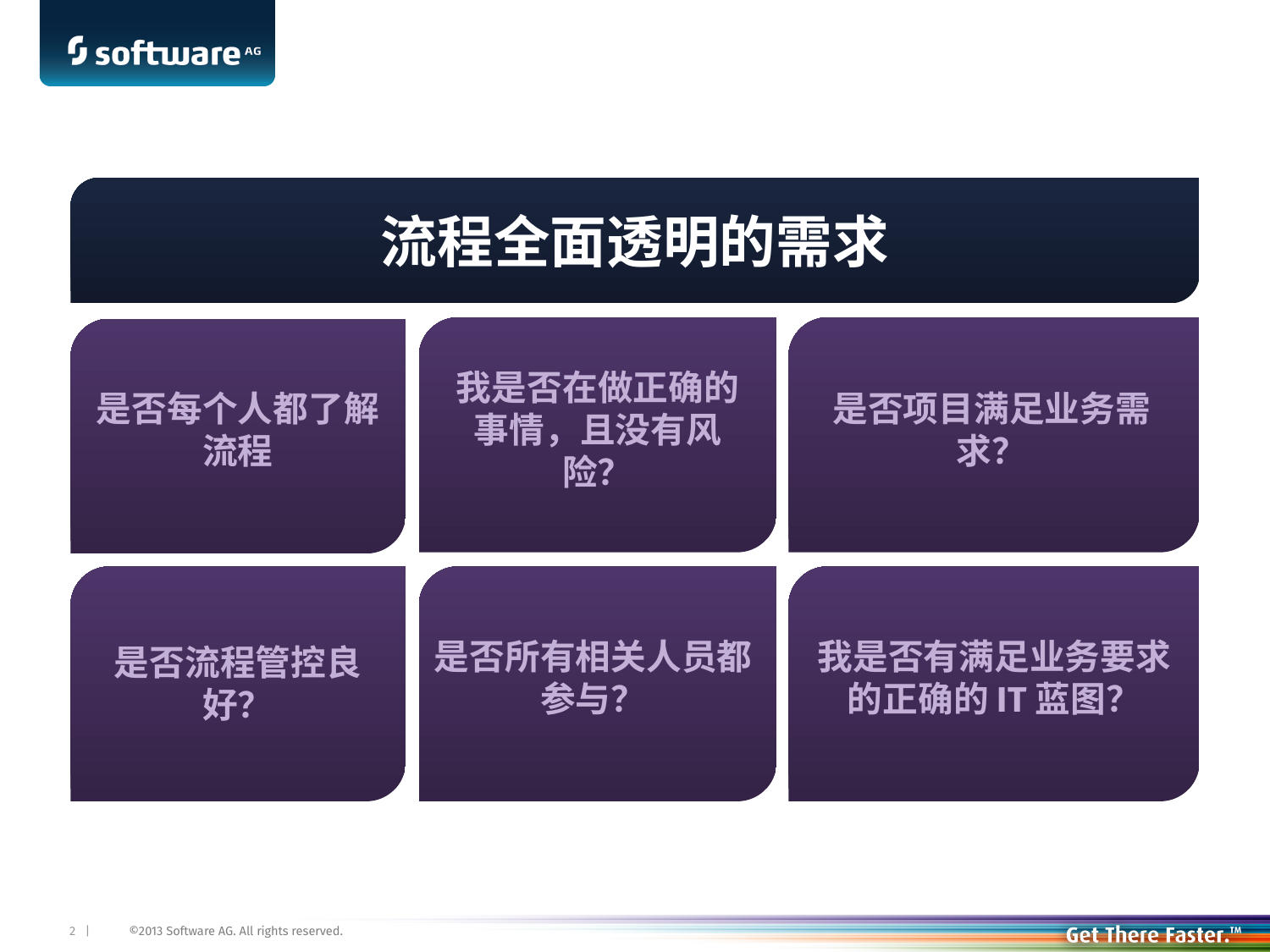

流程全面透明的需求

是否每个人都了解流程
我是否在做正确的事情，且没有风险？
是否项目满足业务需求？

是否所有相关人员都参与？
我是否有满足业务要求的正确的IT蓝图？
是否流程管控良好？